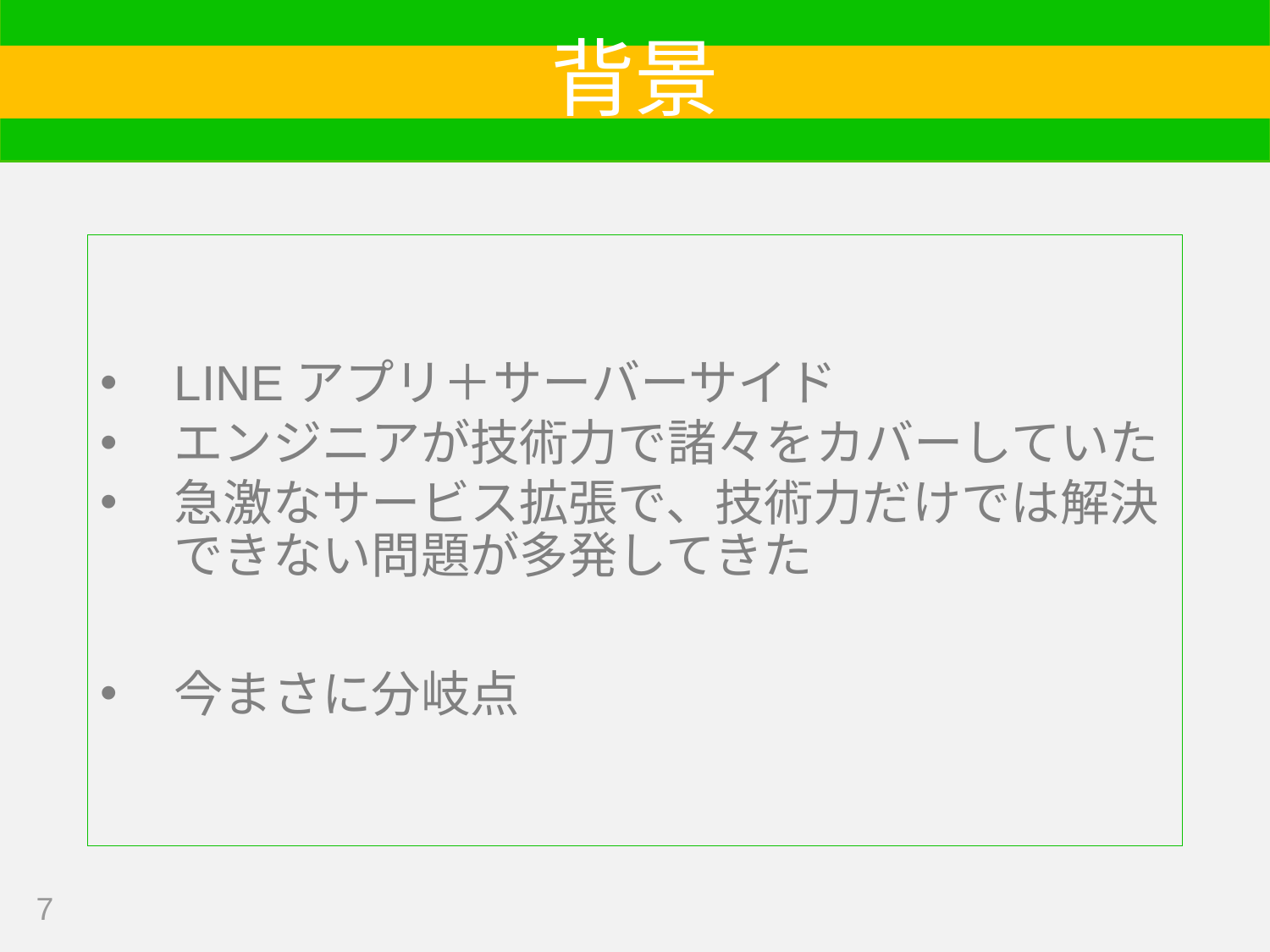

# 背景
LINEアプリ＋サーバーサイド
エンジニアが技術力で諸々をカバーしていた
急激なサービス拡張で、技術力だけでは解決できない問題が多発してきた

今まさに分岐点
7